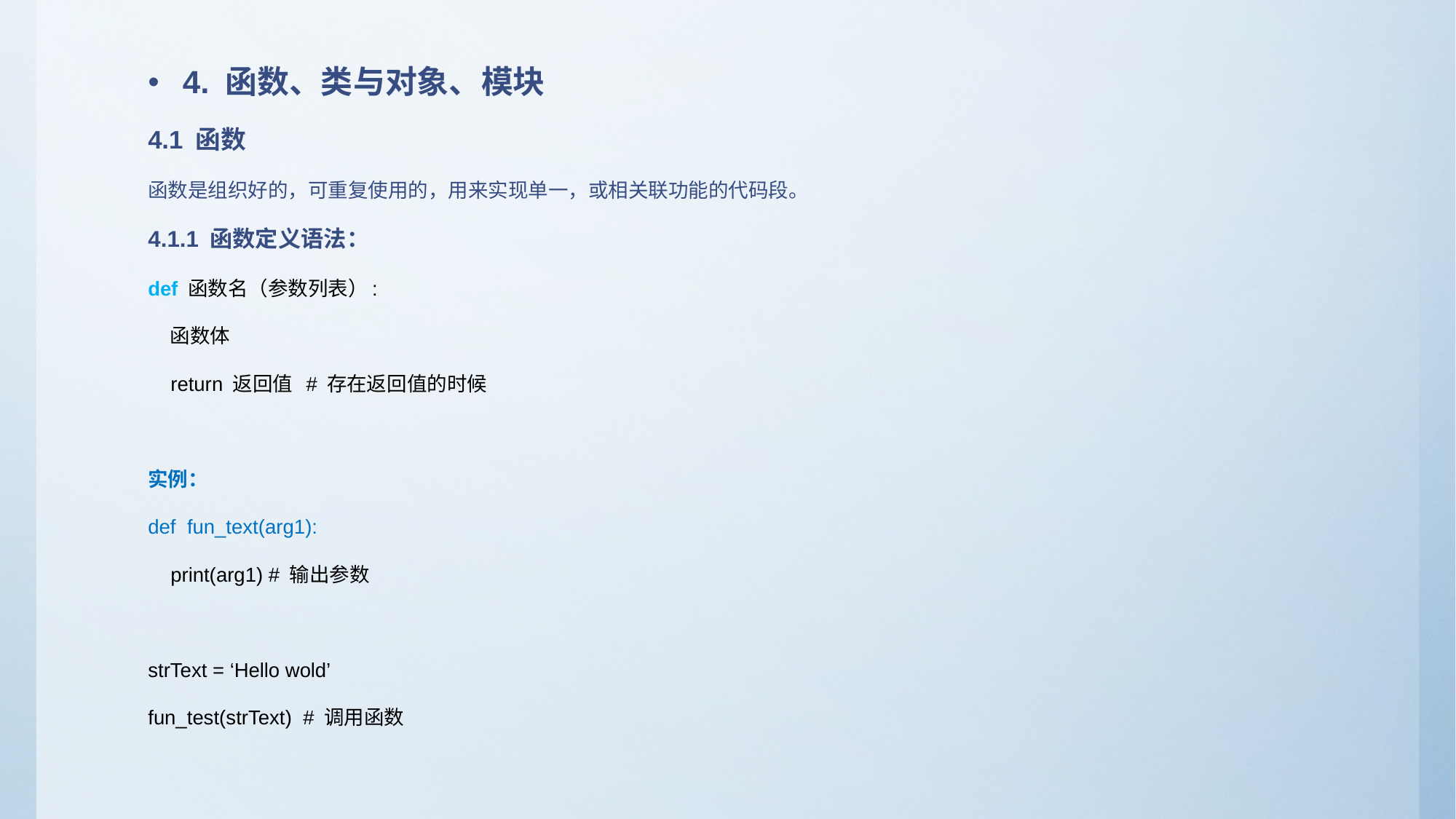

4. 函数、类与对象、模块
4.1 函数
函数是组织好的，可重复使用的，用来实现单一，或相关联功能的代码段。
4.1.1 函数定义语法：
def 函数名（参数列表）:
    函数体
    return 返回值  # 存在返回值的时候

实例：
def  fun_text(arg1):
    print(arg1) # 输出参数

strText = ‘Hello wold’
fun_test(strText)  # 调用函数